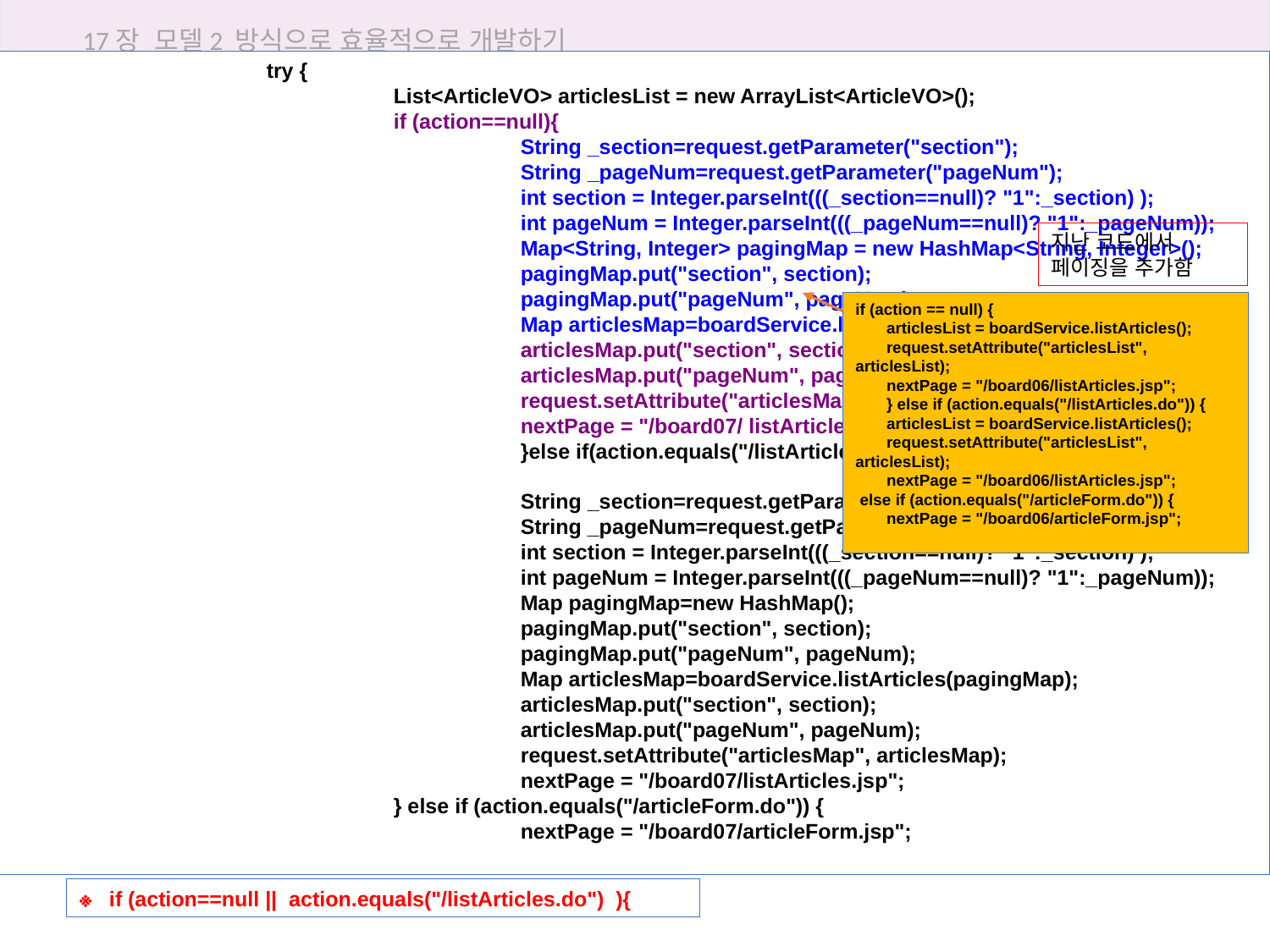

17장  모델2 방식으로 효율적으로 개발하기
		try {
			List<ArticleVO> articlesList = new ArrayList<ArticleVO>();
			if (action==null){
				String _section=request.getParameter("section");
				String _pageNum=request.getParameter("pageNum");
				int section = Integer.parseInt(((_section==null)? "1":_section) );
				int pageNum = Integer.parseInt(((_pageNum==null)? "1":_pageNum));
				Map<String, Integer> pagingMap = new HashMap<String, Integer>();
				pagingMap.put("section", section);
				pagingMap.put("pageNum", pageNum);
				Map articlesMap=boardService.listArticles(pagingMap);
				articlesMap.put("section", section);
				articlesMap.put("pageNum", pageNum);
				request.setAttribute("articlesMap", articlesMap);
				nextPage = "/board07/ listArticles.jsp";
				}else if(action.equals("/listArticles.do")){
				String _section=request.getParameter("section");
				String _pageNum=request.getParameter("pageNum");
				int section = Integer.parseInt(((_section==null)? "1":_section) );
				int pageNum = Integer.parseInt(((_pageNum==null)? "1":_pageNum));
				Map pagingMap=new HashMap();
				pagingMap.put("section", section);
				pagingMap.put("pageNum", pageNum);
				Map articlesMap=boardService.listArticles(pagingMap);
				articlesMap.put("section", section);
				articlesMap.put("pageNum", pageNum);
				request.setAttribute("articlesMap", articlesMap);
				nextPage = "/board07/listArticles.jsp";
			} else if (action.equals("/articleForm.do")) {
				nextPage = "/board07/articleForm.jsp";

17.4 모델2로 답변형 게시판 구현하기
지난 코드에서 페이징을 추가함
if (action == null) {
       articlesList = boardService.listArticles();
       request.setAttribute("articlesList", articlesList);
       nextPage = "/board06/listArticles.jsp";
       } else if (action.equals("/listArticles.do")) {
       articlesList = boardService.listArticles();
       request.setAttribute("articlesList", articlesList);
       nextPage = "/board06/listArticles.jsp";
 else if (action.equals("/articleForm.do")) {
       nextPage = "/board06/articleForm.jsp";
※  if (action==null ||  action.equals("/listArticles.do")  ){